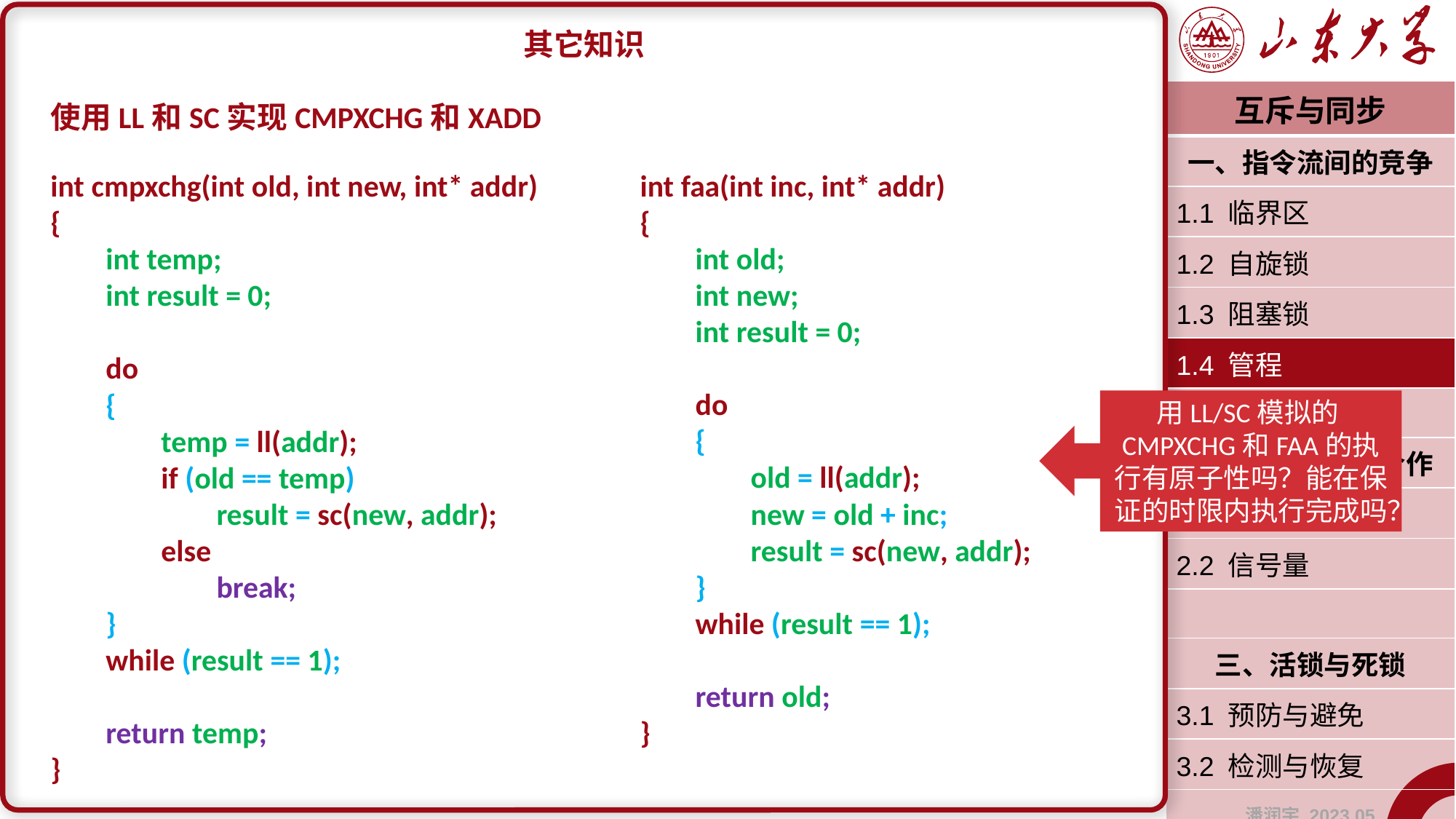

其它知识

使用LL和SC实现CMPXCHG和XADD
| 互斥与同步 |
| --- |
| 一、指令流间的竞争 |
| 1.1 临界区 |
| 1.2 自旋锁 |
| 1.3 阻塞锁 |
| 1.4 管程 |
|  |
| 二、指令流间的合作 |
| 2.1 条件变量 |
| 2.2 信号量 |
|  |
| 三、活锁与死锁 |
| 3.1 预防与避免 |
| 3.2 检测与恢复 |
| 潘润宇 2023.05 |
int cmpxchg(int old, int new, int* addr)
{
        int temp;
        int result = 0;

        do
        {
                temp = ll(addr);
                if (old == temp)
                        result = sc(new, addr);
                else
                        break;
        }
        while (result == 1);

        return temp;
}
int faa(int inc, int* addr)
{
        int old;
        int new;
        int result = 0;

        do
        {
                old = ll(addr);
                new = old + inc;
                result = sc(new, addr);
        }
        while (result == 1);

        return old;
}
用LL/SC模拟的CMPXCHG和FAA的执行有原子性吗？能在保证的时限内执行完成吗？